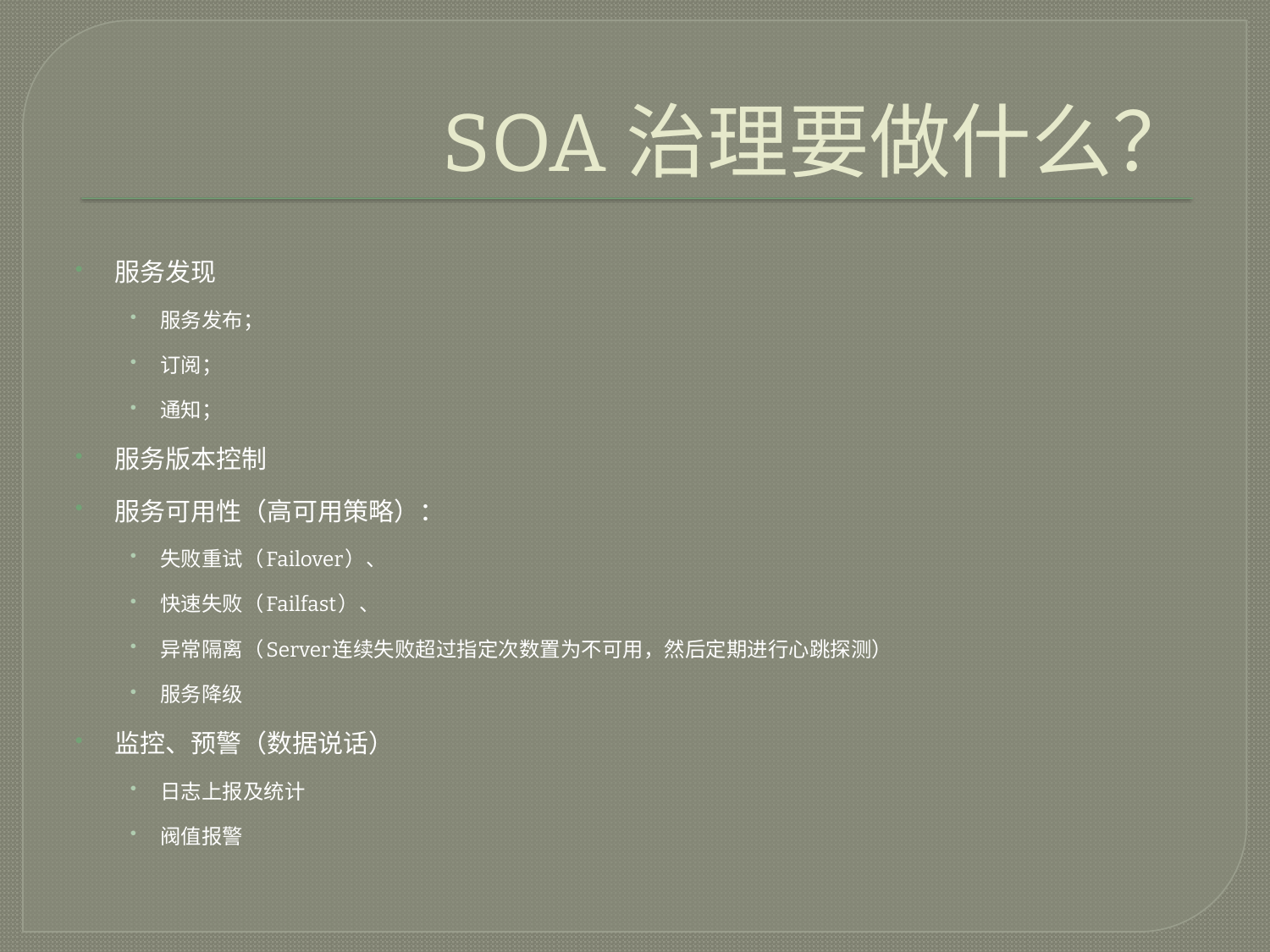

# SOA治理要做什么？
服务发现
服务发布；
订阅；
通知；
服务版本控制
服务可用性（高可用策略）：
失败重试（Failover）、
快速失败（Failfast）、
异常隔离（Server连续失败超过指定次数置为不可用，然后定期进行心跳探测）
服务降级
监控、预警（数据说话）
日志上报及统计
阀值报警